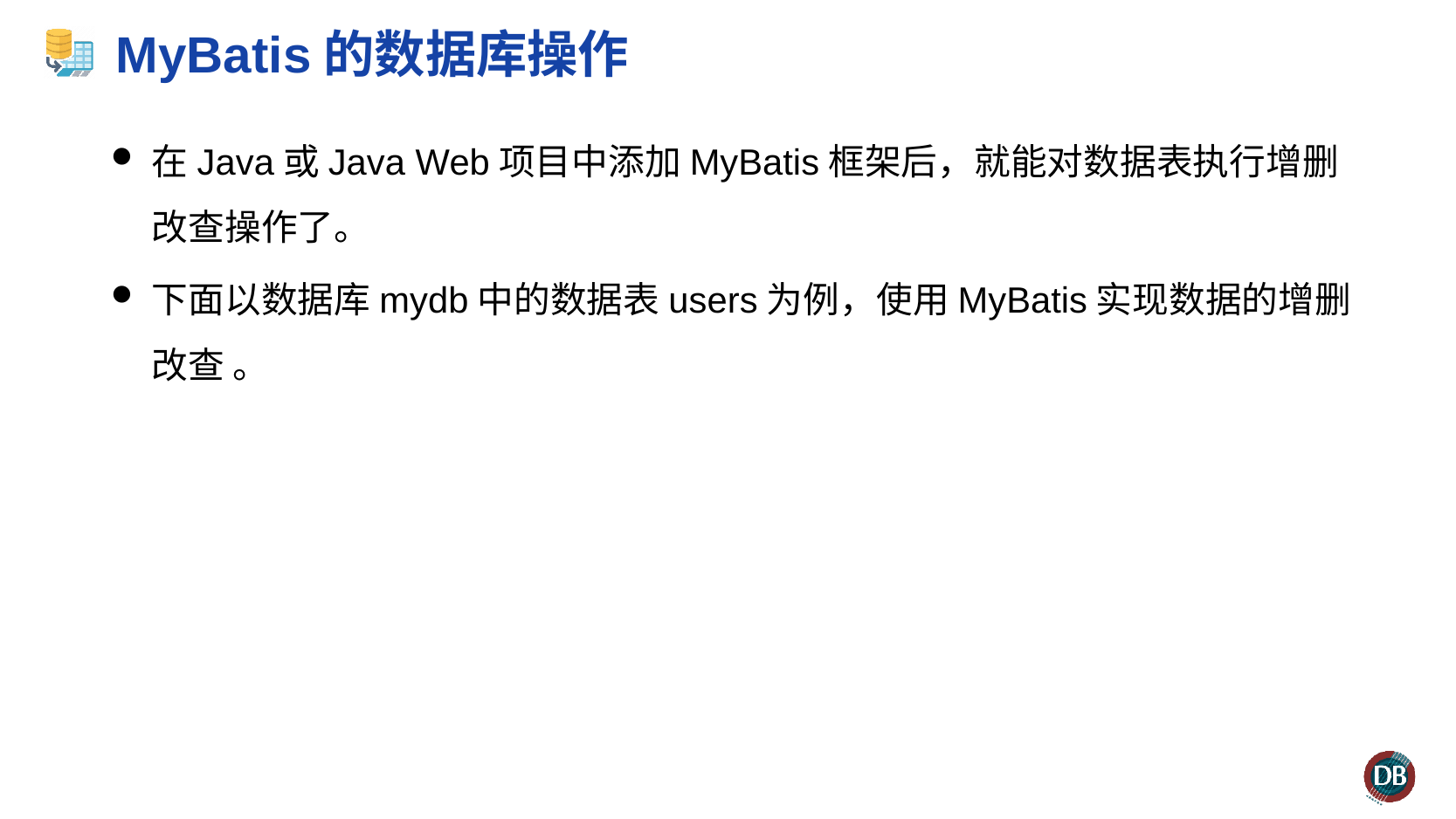

# MyBatis的数据库操作
在Java或Java Web项目中添加MyBatis框架后，就能对数据表执行增删改查操作了。
下面以数据库mydb中的数据表users为例，使用MyBatis实现数据的增删改查 。